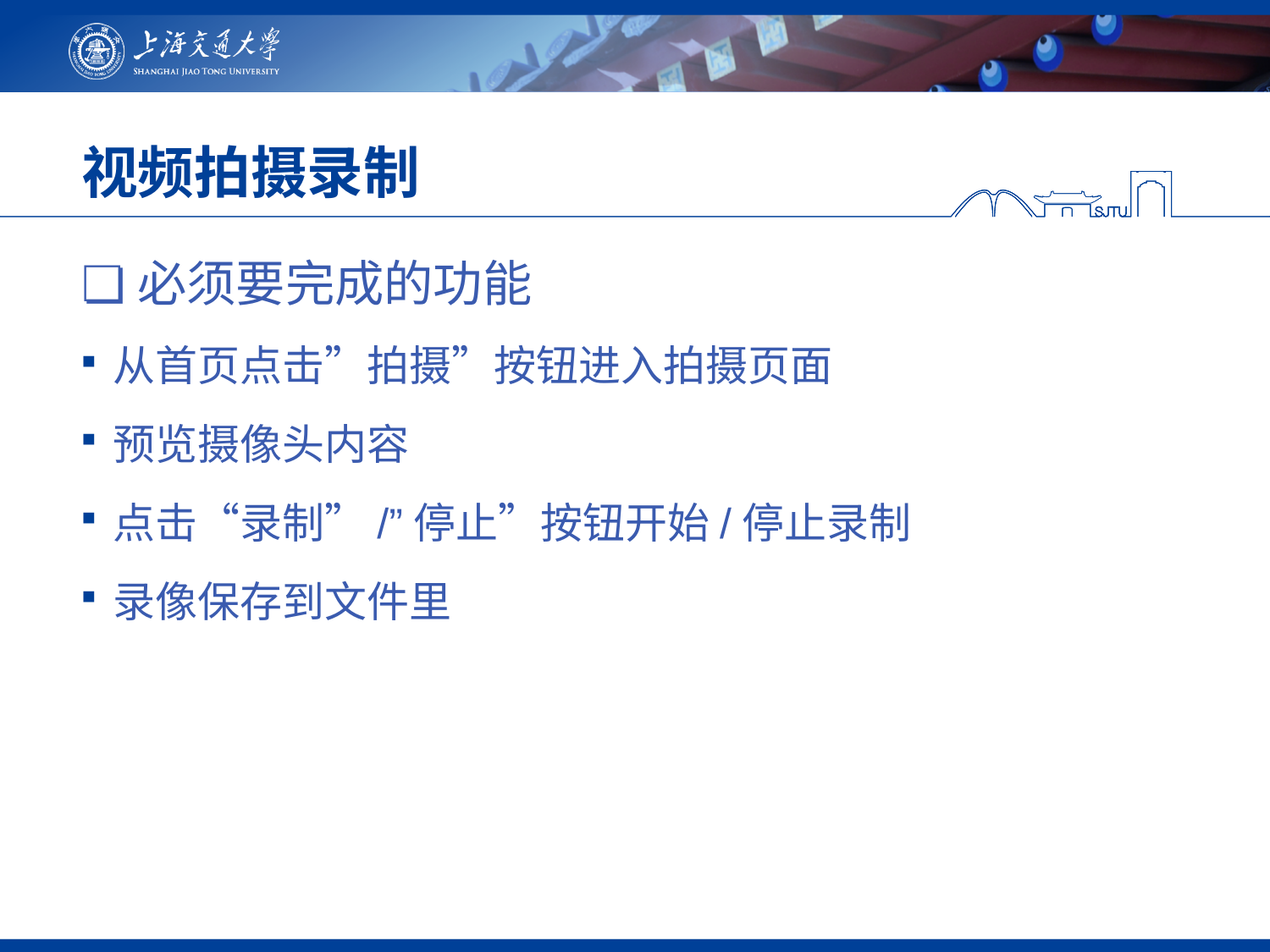

# 视频拍摄录制
❏必须要完成的功能
从首页点击”拍摄”按钮进入拍摄页面
预览摄像头内容
点击“录制”/”停止”按钮开始/停止录制
录像保存到文件里